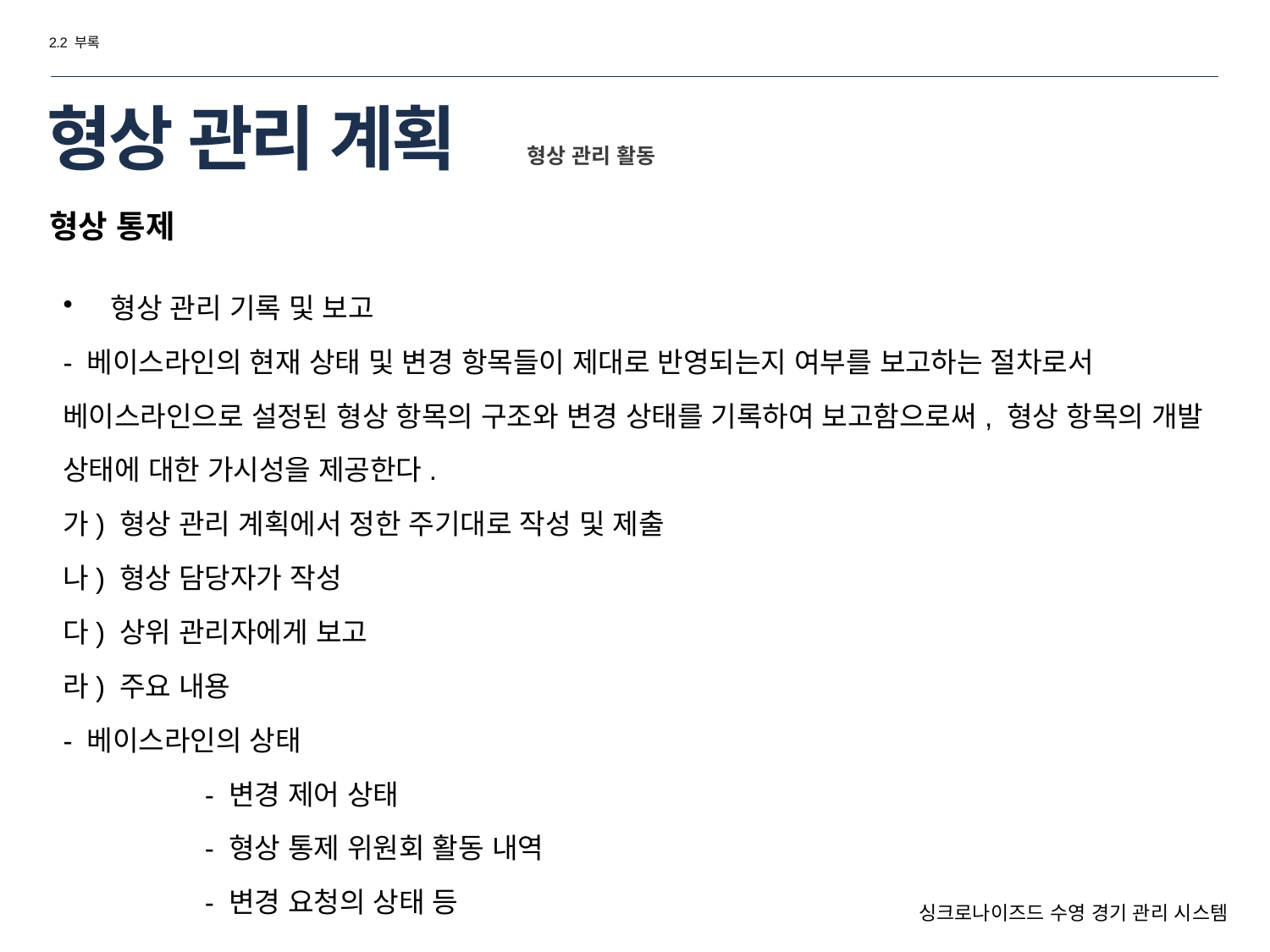

2.2 부록
# 형상 관리 계획
형상 관리 활동
형상 통제
형상 관리 기록 및 보고
- 베이스라인의 현재 상태 및 변경 항목들이 제대로 반영되는지 여부를 보고하는 절차로서 베이스라인으로 설정된 형상 항목의 구조와 변경 상태를 기록하여 보고함으로써, 형상 항목의 개발 상태에 대한 가시성을 제공한다.
가) 형상 관리 계획에서 정한 주기대로 작성 및 제출
나) 형상 담당자가 작성
다) 상위 관리자에게 보고
라) 주요 내용
- 베이스라인의 상태
	 - 변경 제어 상태
	 - 형상 통제 위원회 활동 내역
	 - 변경 요청의 상태 등
싱크로나이즈드 수영 경기 관리 시스템